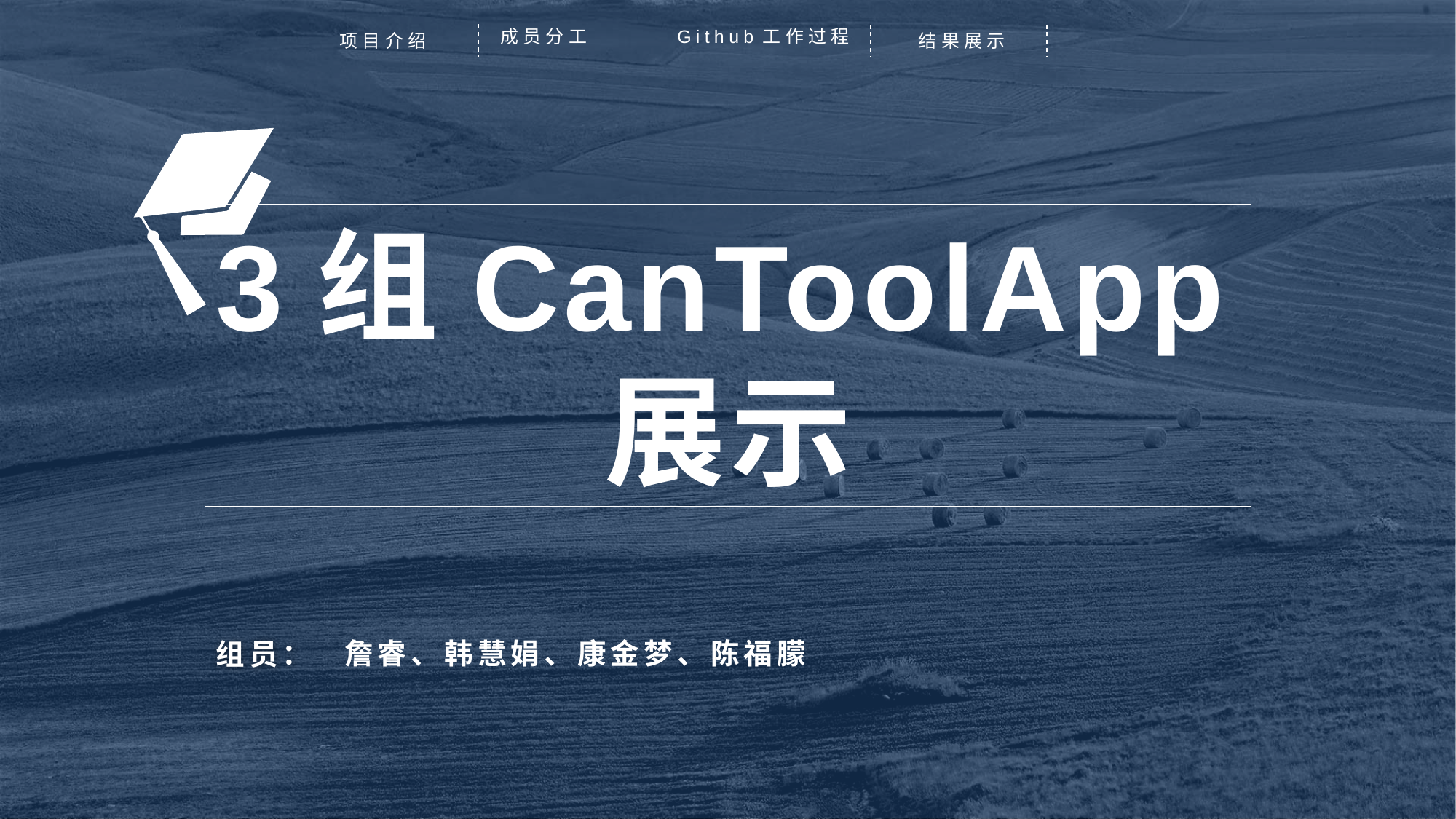

Github工作过程
成员分工
项目介绍
结果展示

3组CanToolApp展示
组员：
詹睿、韩慧娟、康金梦、陈福朦